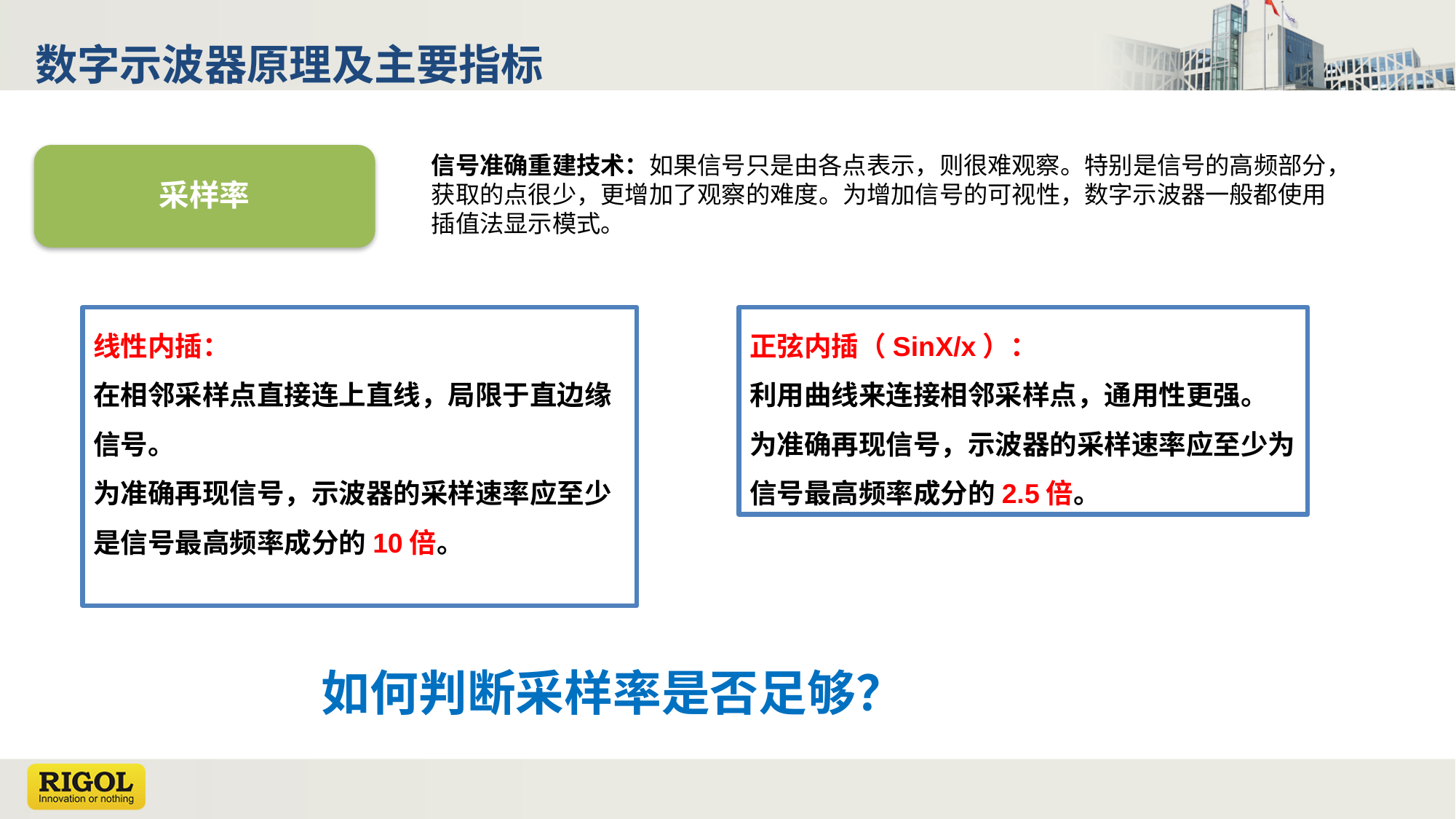

数字示波器原理及主要指标

采样率
信号准确重建技术：如果信号只是由各点表示，则很难观察。特别是信号的高频部分，获取的点很少，更增加了观察的难度。为增加信号的可视性，数字示波器一般都使用插值法显示模式。
线性内插：
在相邻采样点直接连上直线，局限于直边缘信号。
为准确再现信号，示波器的采样速率应至少是信号最高频率成分的10倍。
正弦内插（SinX/x）：
利用曲线来连接相邻采样点，通用性更强。
为准确再现信号，示波器的采样速率应至少为信号最高频率成分的2.5倍。
如何判断采样率是否足够？